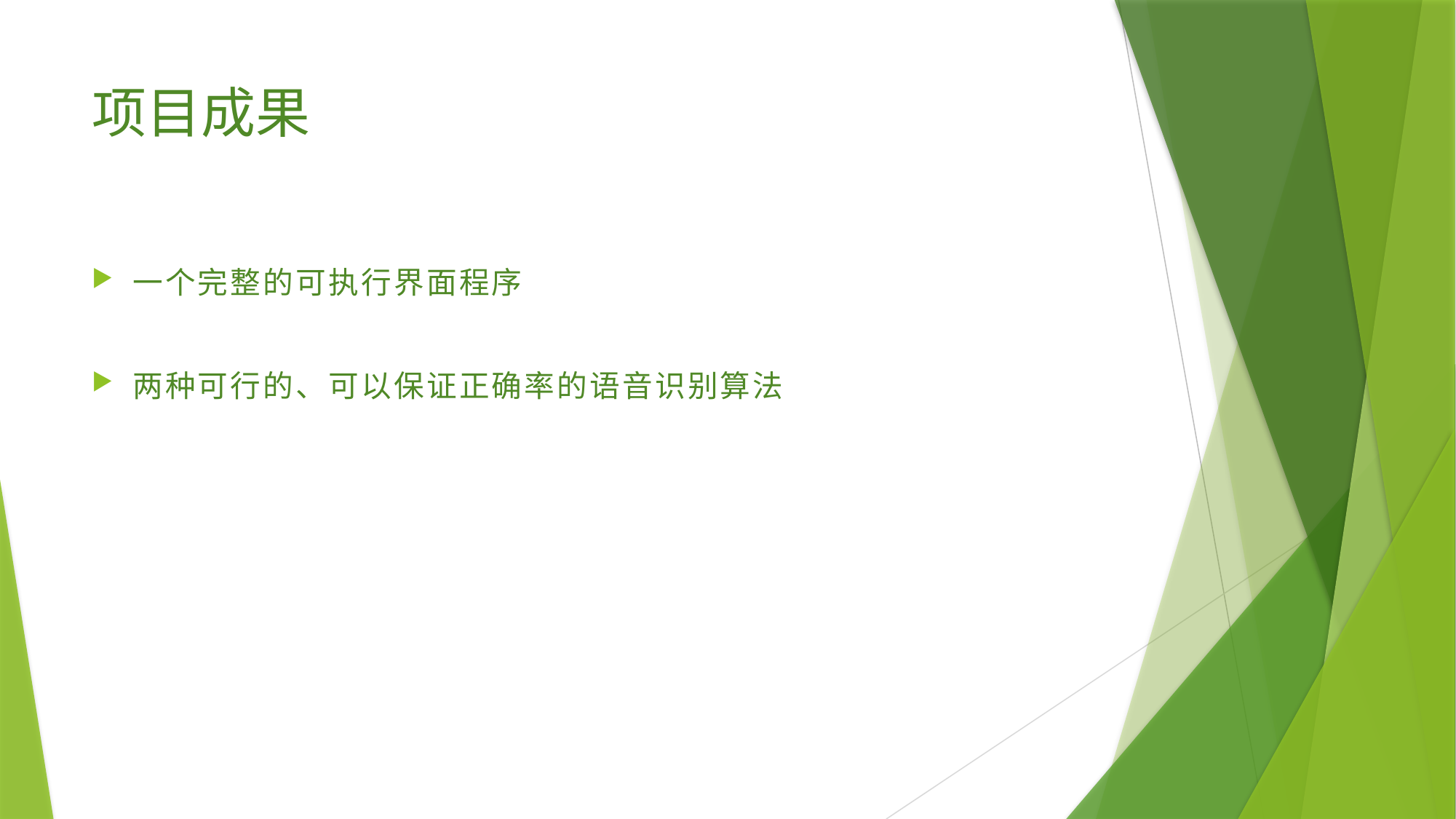

# 项目成果
一个完整的可执行界面程序

两种可行的、可以保证正确率的语音识别算法